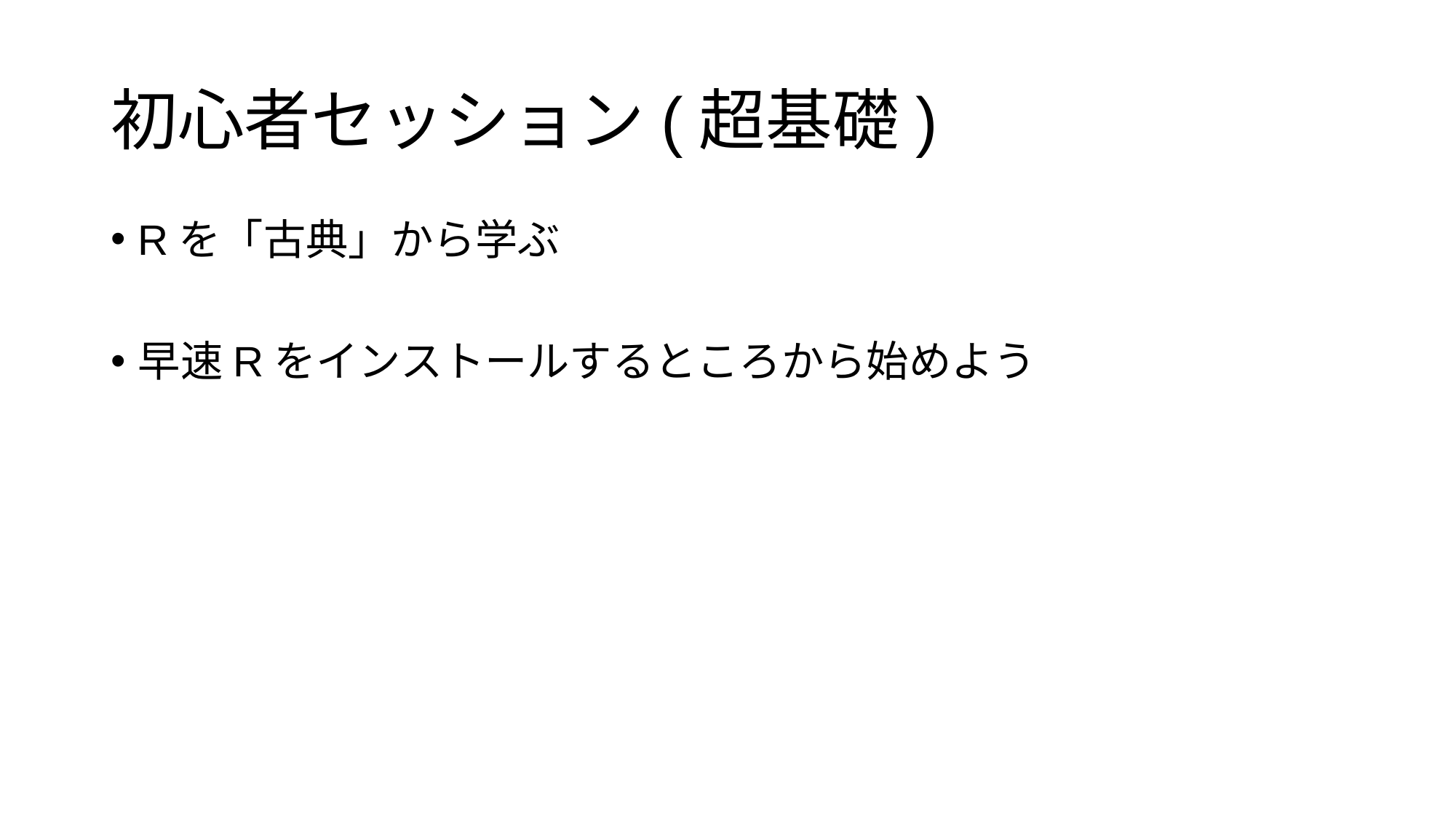

# 初心者セッション(超基礎)
Rを「古典」から学ぶ

早速Rをインストールするところから始めよう